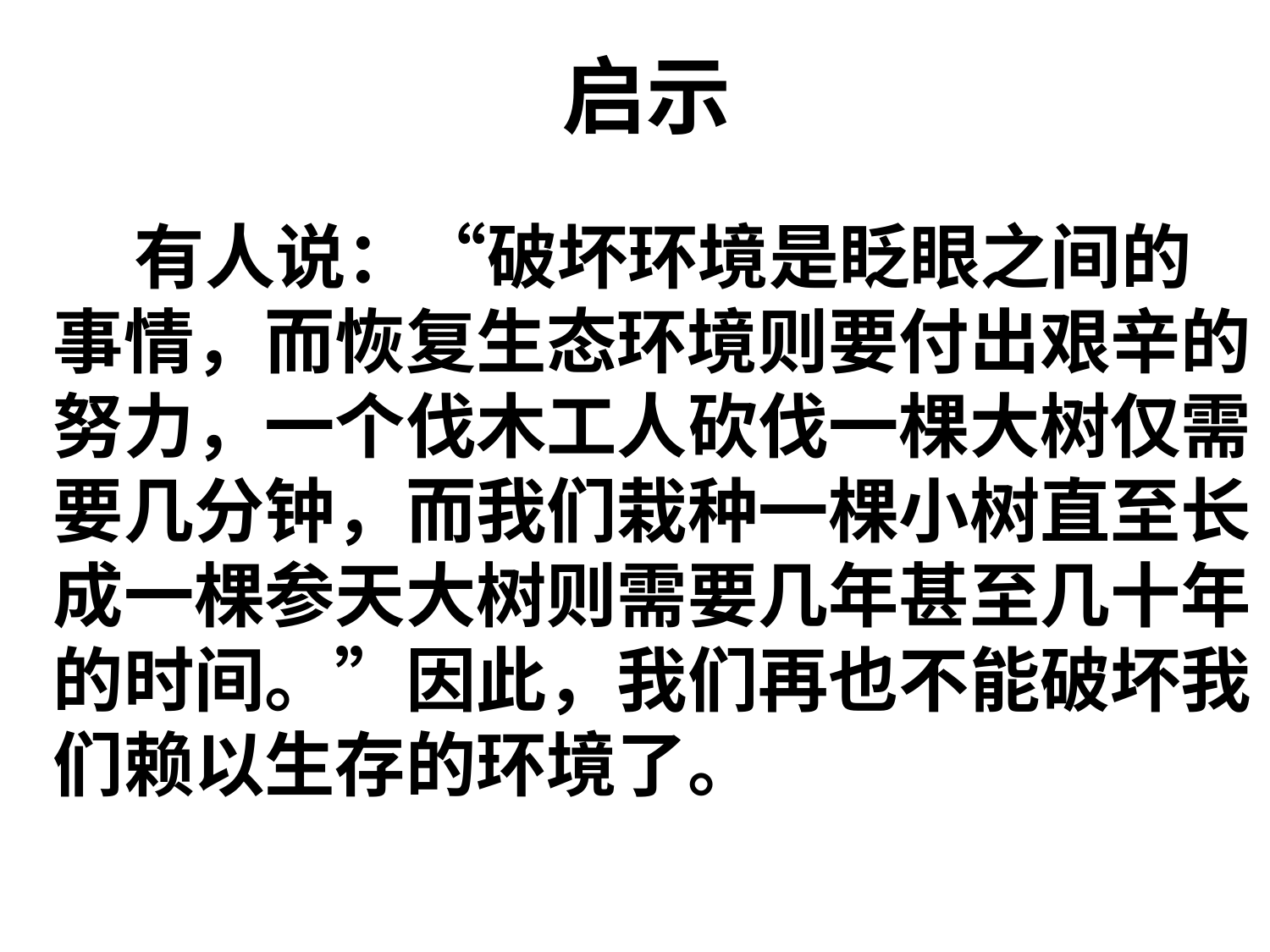

启示
    有人说：“破坏环境是眨眼之间的事情，而恢复生态环境则要付出艰辛的努力，一个伐木工人砍伐一棵大树仅需要几分钟，而我们栽种一棵小树直至长成一棵参天大树则需要几年甚至几十年的时间。”因此，我们再也不能破坏我们赖以生存的环境了。